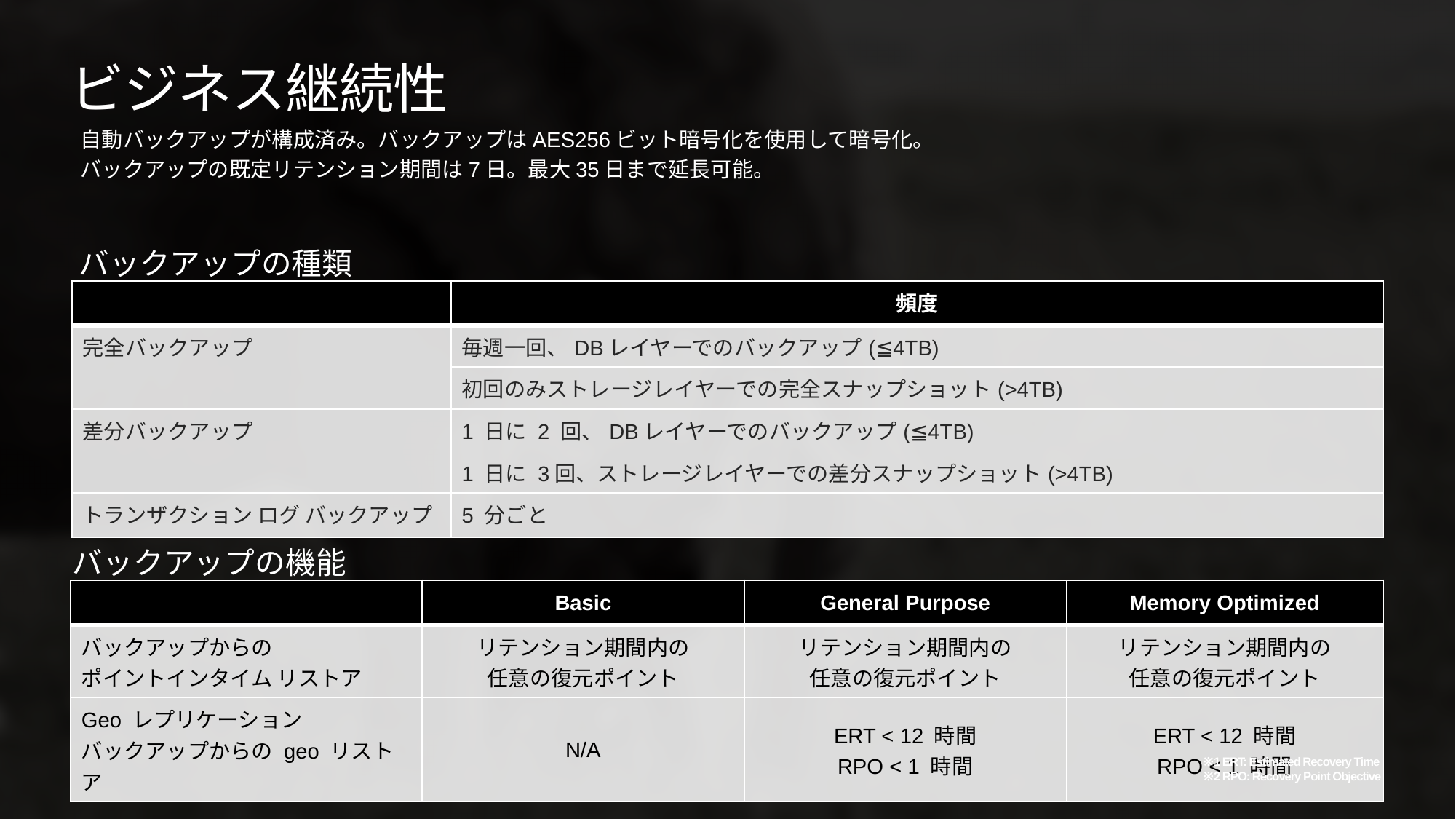

# ビジネス継続性
自動バックアップが構成済み。バックアップはAES256ビット暗号化を使用して暗号化。
バックアップの既定リテンション期間は7日。最大35日まで延長可能。
バックアップの種類
| バックアップ種類 | 頻度 |
| --- | --- |
| 完全バックアップ | 毎週一回、DBレイヤーでのバックアップ(≦4TB) |
|  | 初回のみストレージレイヤーでの完全スナップショット(>4TB) |
| 差分バックアップ | 1 日に 2 回、DBレイヤーでのバックアップ(≦4TB) |
|  | 1 日に 3回、ストレージレイヤーでの差分スナップショット(>4TB) |
| トランザクション ログ バックアップ | 5 分ごと |
バックアップの機能
| 機能 | Basic | General Purpose | Memory Optimized |
| --- | --- | --- | --- |
| バックアップからの ポイントインタイム リストア | リテンション期間内の 任意の復元ポイント | リテンション期間内の 任意の復元ポイント | リテンション期間内の 任意の復元ポイント |
| Geo レプリケーション バックアップからの geo リストア | N/A | ERT < 12 時間 RPO < 1 時間 | ERT < 12 時間 RPO < 1 時間 |
※1 ERT: Estimated Recovery Time
※2 RPO: Recovery Point Objective